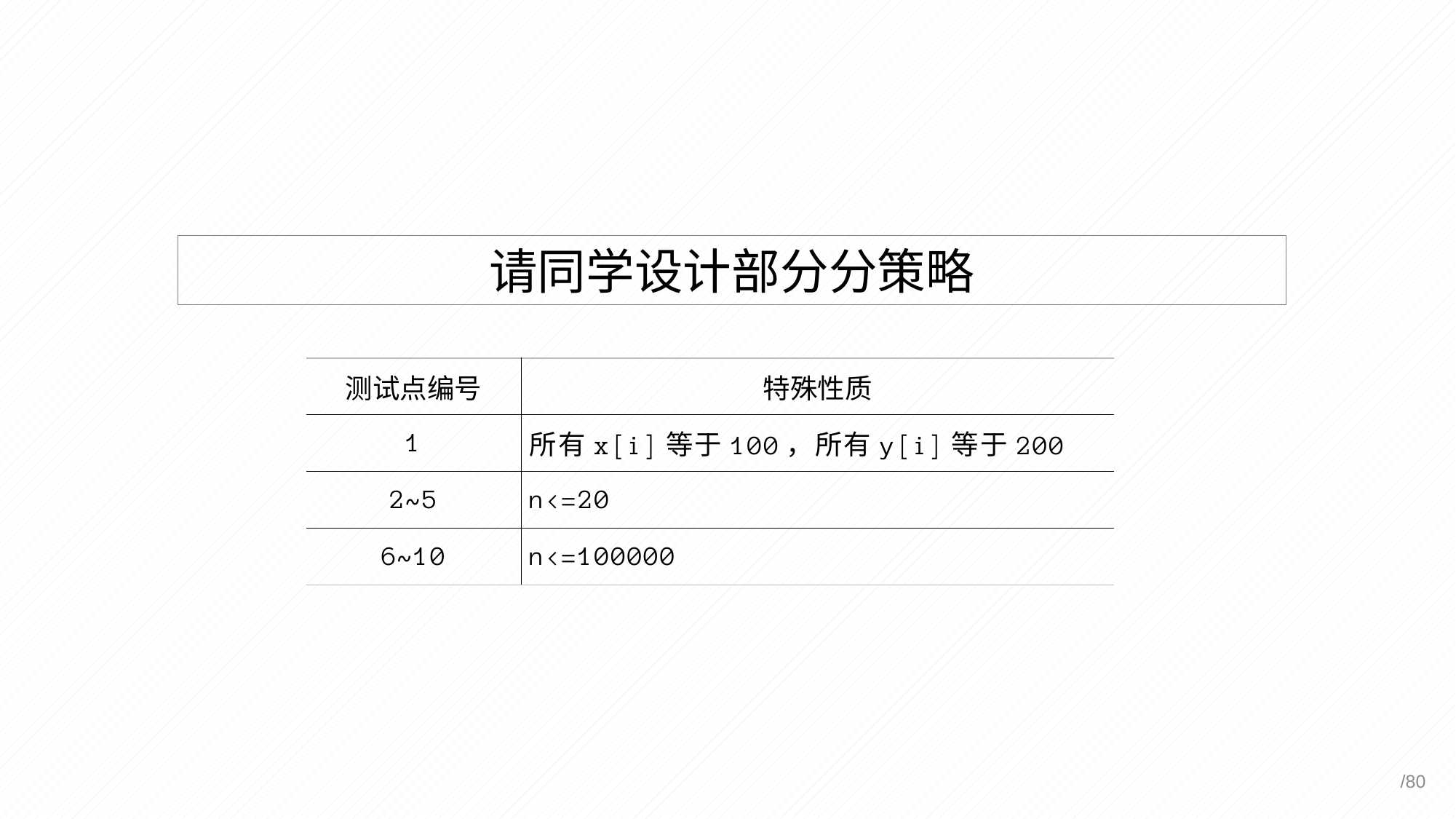

请同学设计部分分策略
| 测试点编号 | 特殊性质 |
| --- | --- |
| 1 | 所有x[i]等于100，所有y[i]等于200 |
| 2~5 | n<=20 |
| 6~10 | n<=100000 |